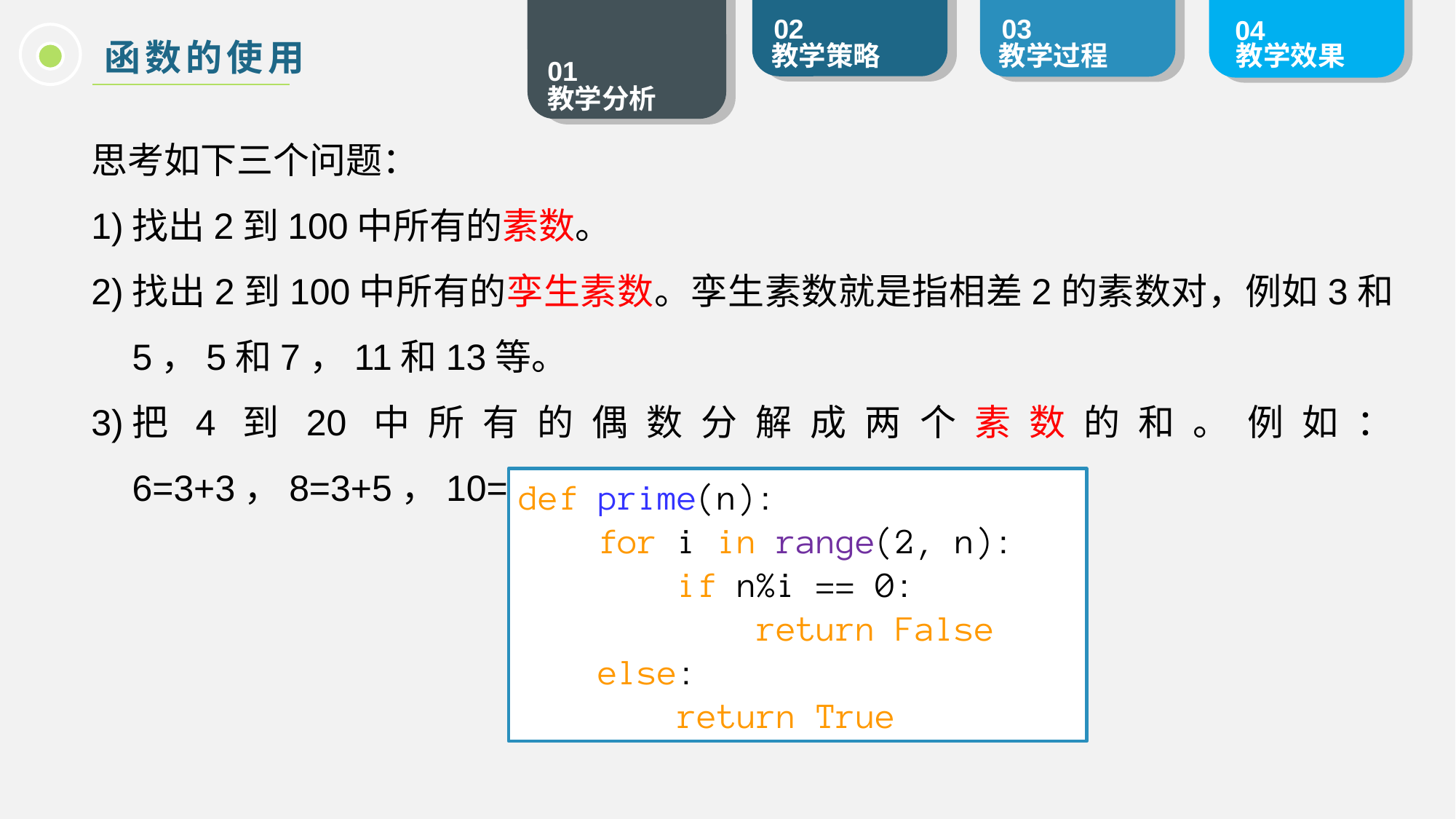

函数的使用
思考如下三个问题：
找出2到100中所有的素数。
找出2到100中所有的孪生素数。孪生素数就是指相差2的素数对，例如3和5，5和7，11和13等。
把4到20中所有的偶数分解成两个素数的和。例如：6=3+3，8=3+5，10=3+7等。
def prime(n):
    for i in range(2, n):
        if n%i == 0:
            return False
    else:
        return True